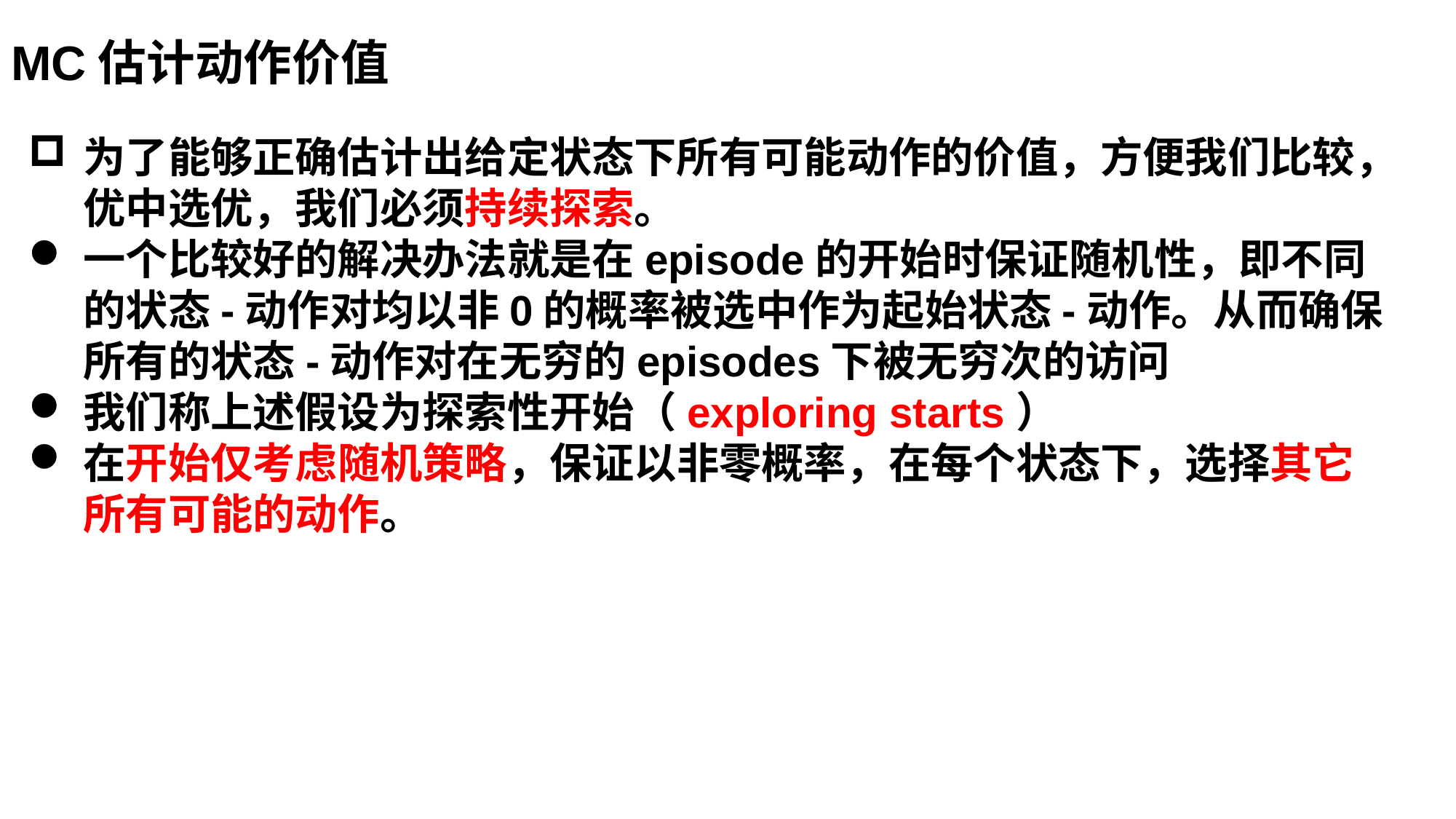

# MC估计动作价值
为了能够正确估计出给定状态下所有可能动作的价值，方便我们比较，优中选优，我们必须持续探索。
一个比较好的解决办法就是在episode的开始时保证随机性，即不同的状态-动作对均以非0的概率被选中作为起始状态-动作。从而确保所有的状态-动作对在无穷的episodes下被无穷次的访问
我们称上述假设为探索性开始（exploring starts）
在开始仅考虑随机策略，保证以非零概率，在每个状态下，选择其它所有可能的动作。